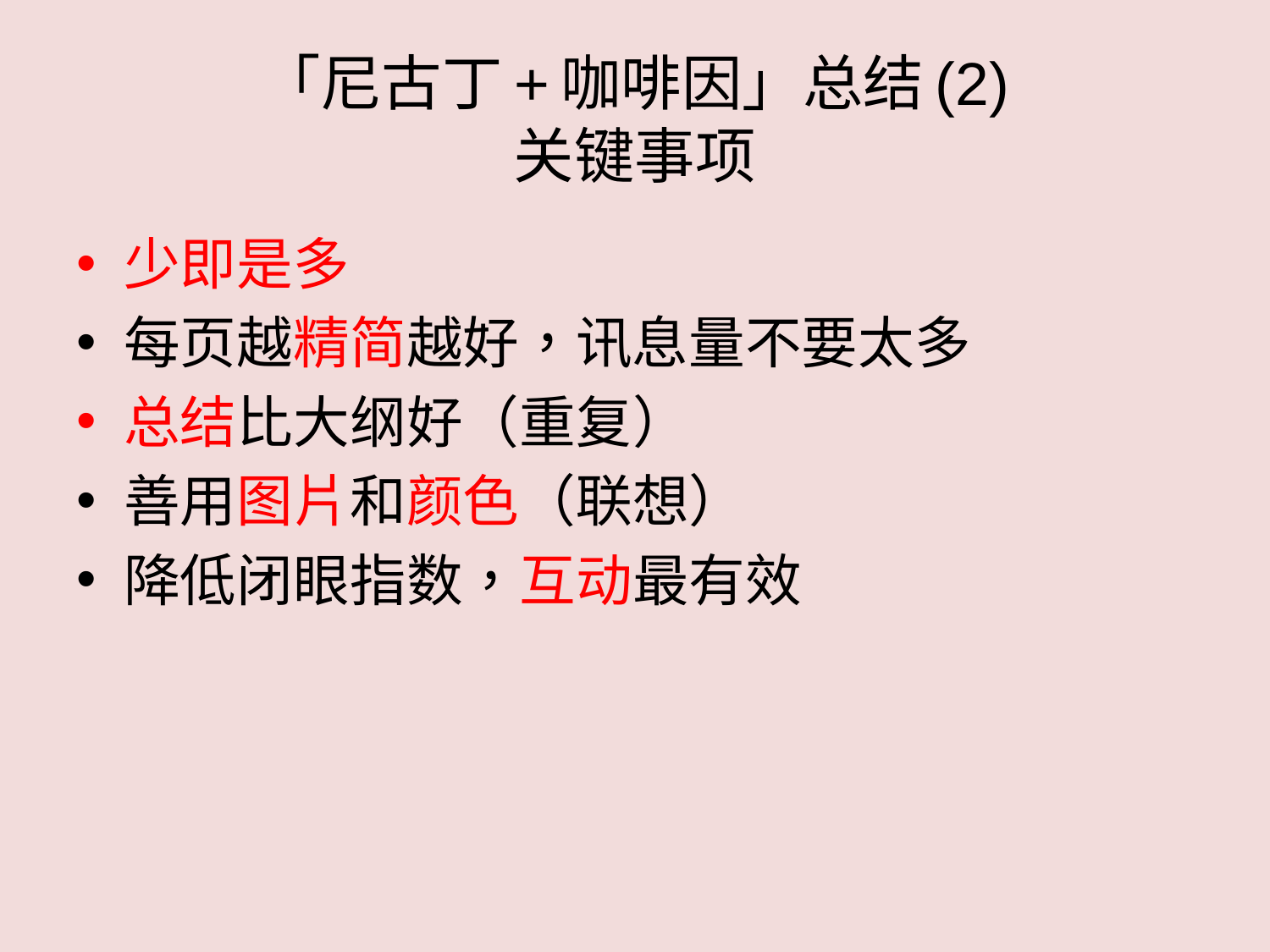

# 「尼古丁+咖啡因」总结(2) 关键事项
少即是多
每页越精简越好，讯息量不要太多
总结比大纲好（重复）
善用图片和颜色（联想）
降低闭眼指数，互动最有效